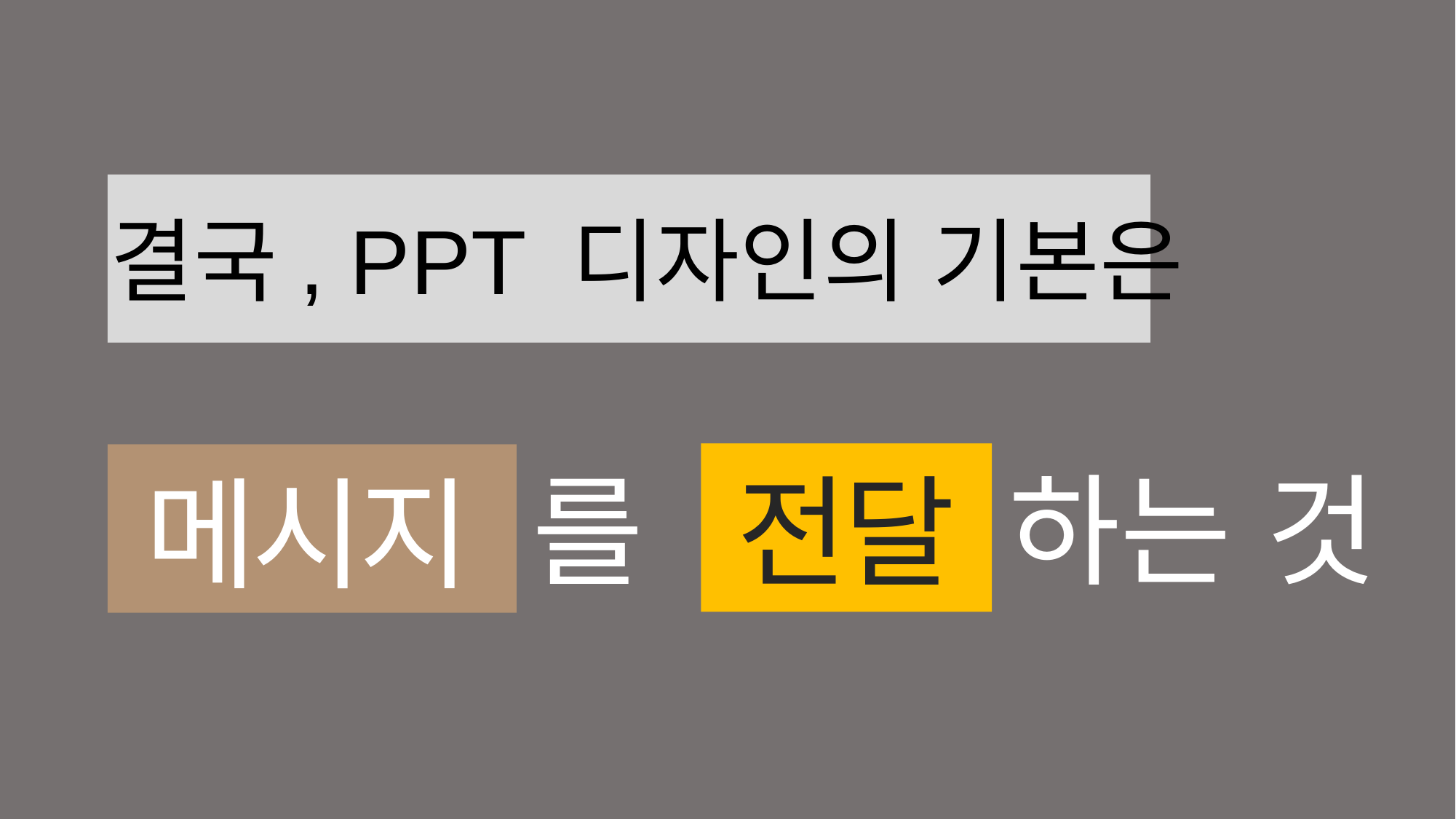

결국, PPT 디자인의 기본은

전달

메시지
하는 것
를